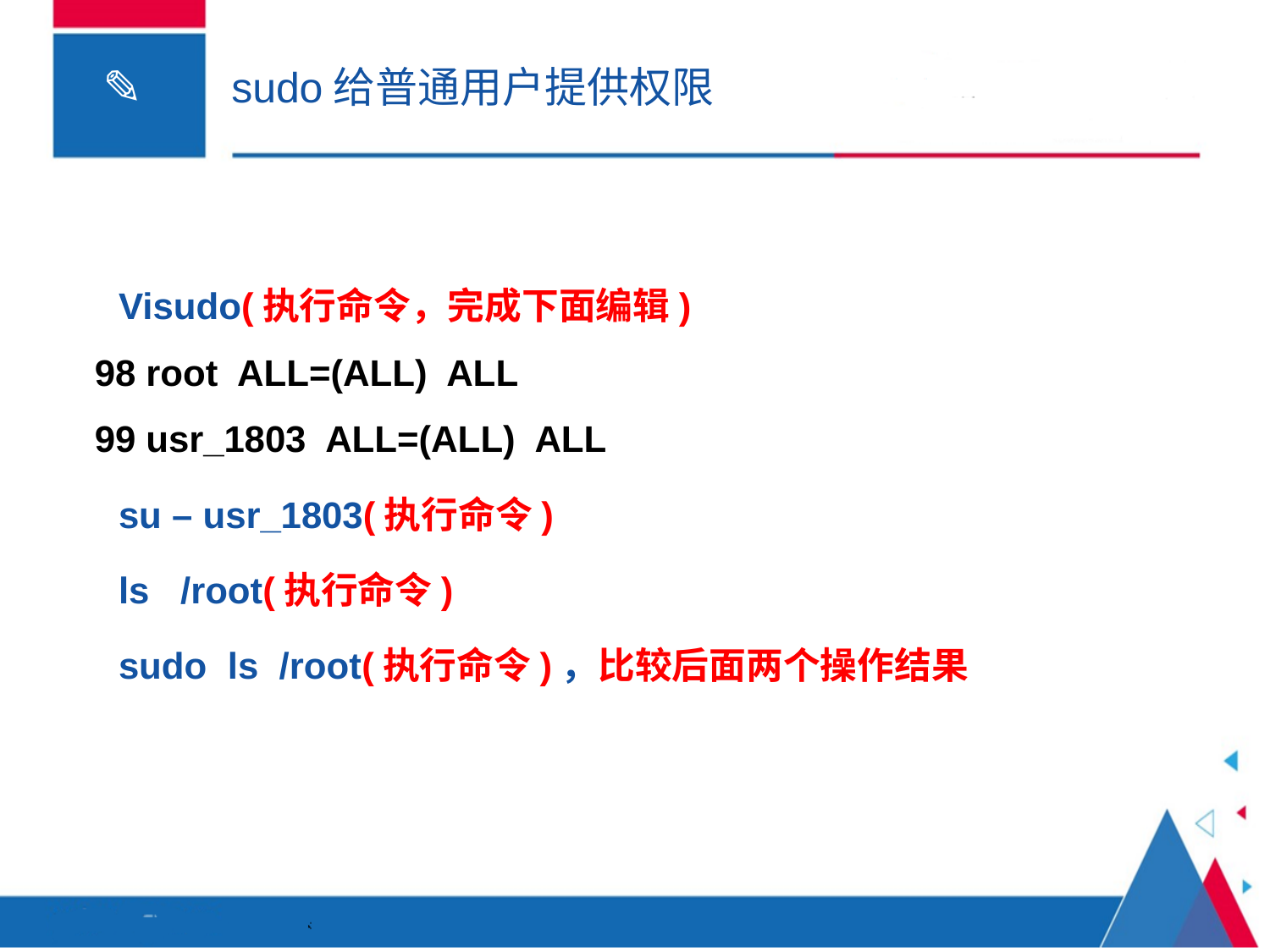

# sudo给普通用户提供权限
Visudo(执行命令，完成下面编辑)
98 root  ALL=(ALL)  ALL
99 usr_1803  ALL=(ALL)  ALL
su – usr_1803(执行命令)
ls   /root(执行命令)
sudo  ls  /root(执行命令)，比较后面两个操作结果